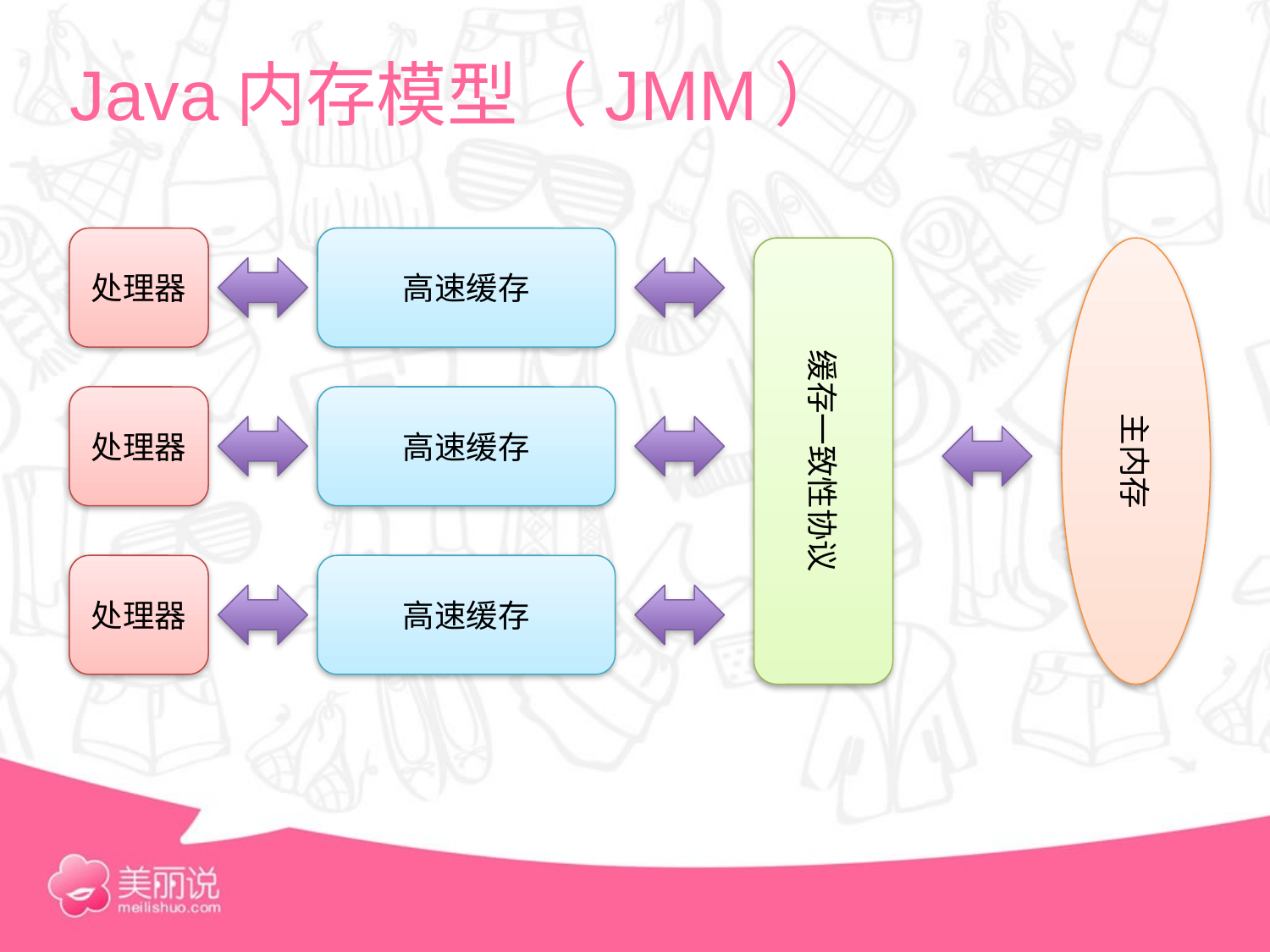

# Java内存模型（JMM）
处理器
高速缓存
缓存一致性协议
主内存

处理器
高速缓存

处理器
高速缓存